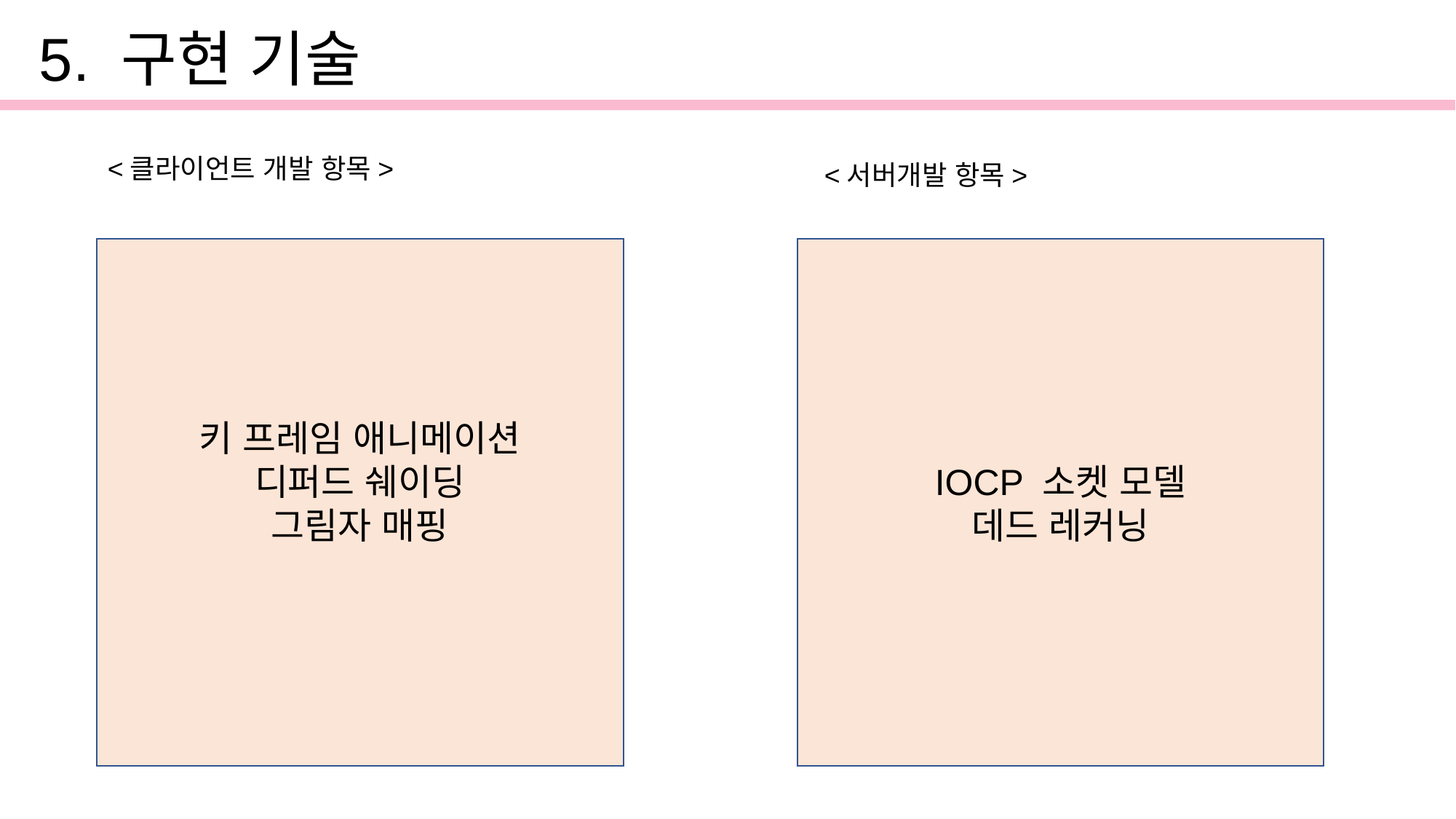

5. 구현 기술

<클라이언트 개발 항목>
<서버개발 항목>
키 프레임 애니메이션
디퍼드 쉐이딩
그림자 매핑

IOCP 소켓 모델
데드 레커닝